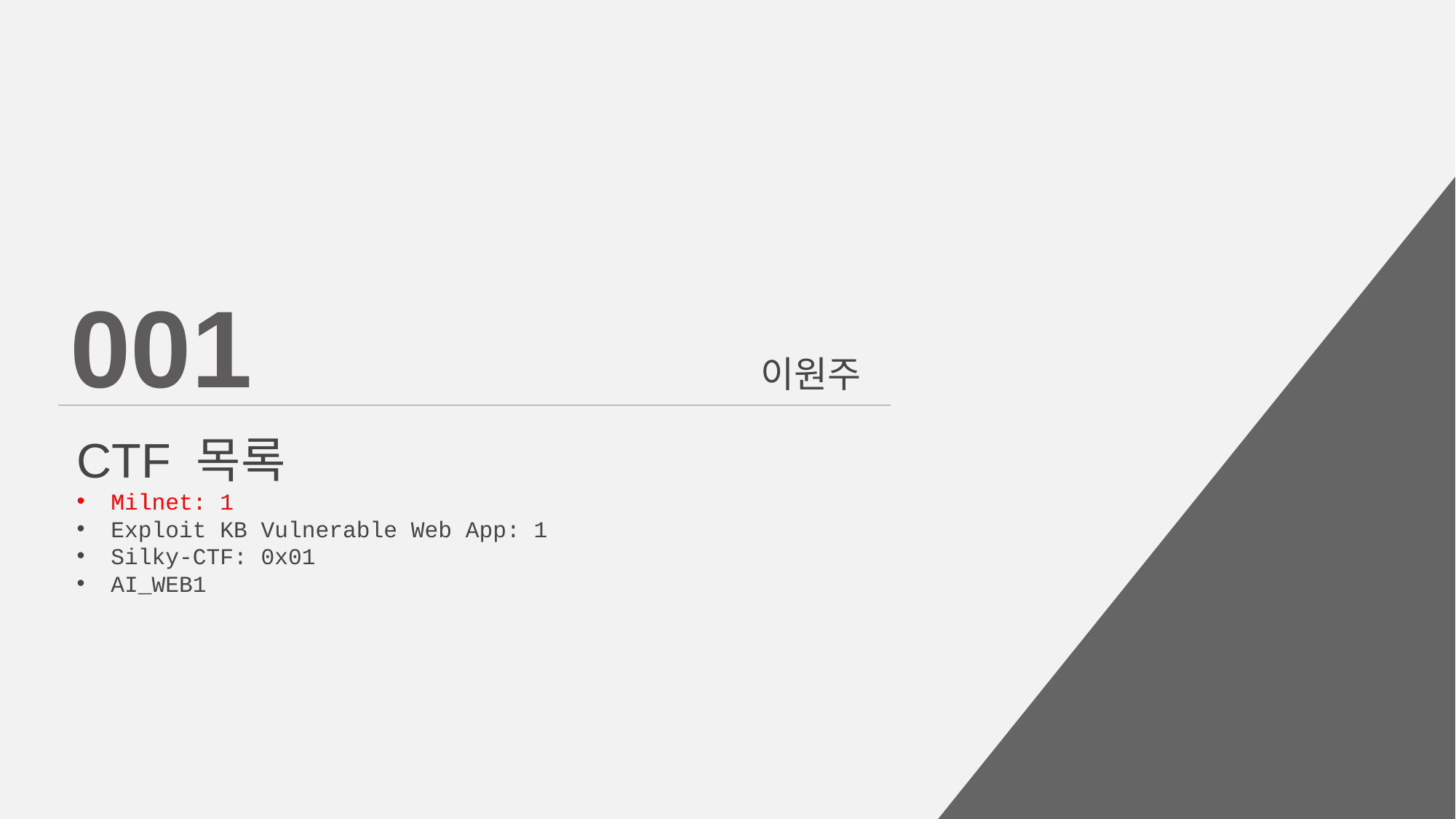

001
이원주
CTF 목록
Milnet: 1
Exploit KB Vulnerable Web App: 1
Silky-CTF: 0x01
AI_WEB1